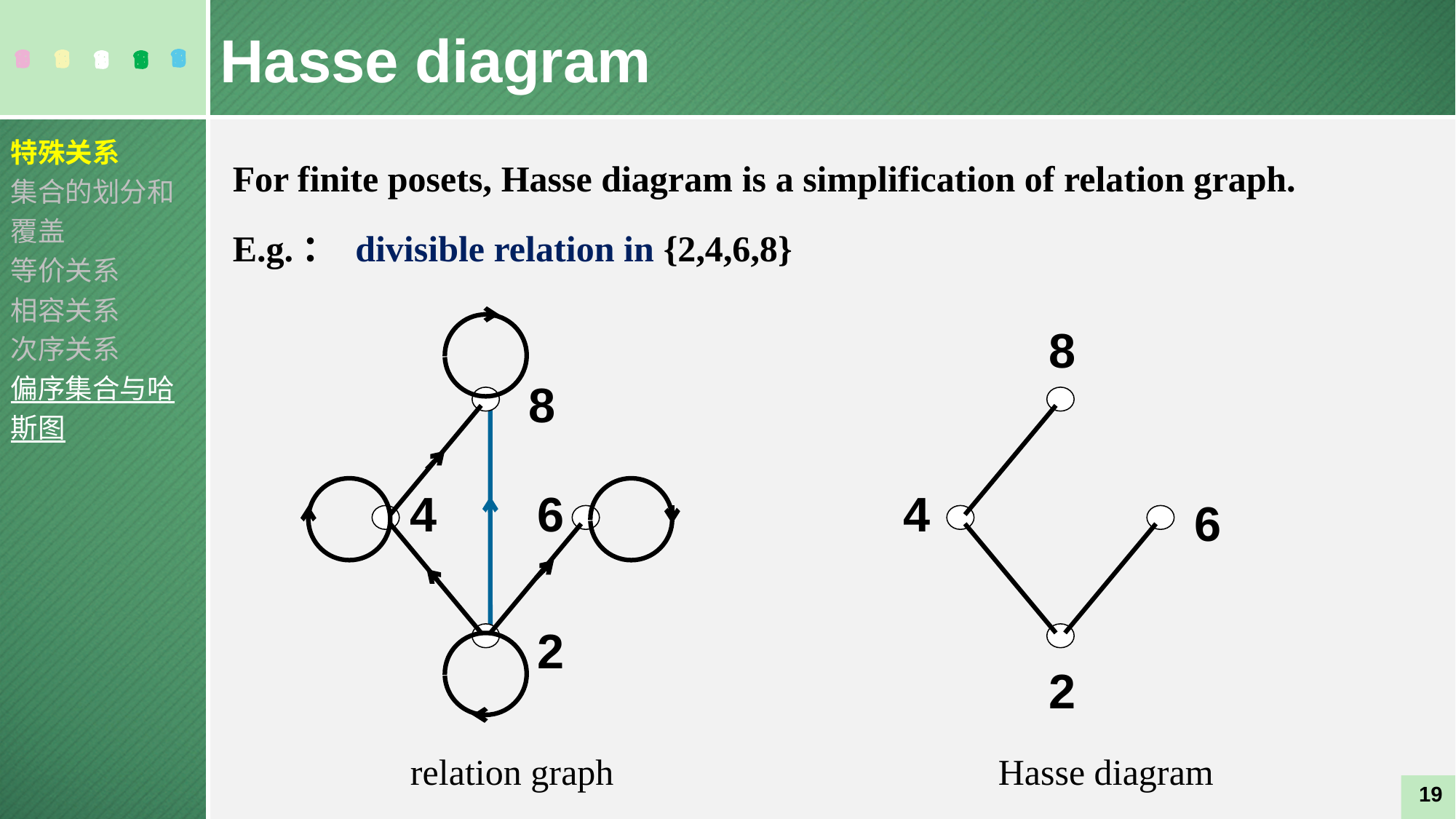

Hasse diagram

特殊关系
集合的划分和覆盖
等价关系
相容关系
次序关系
偏序集合与哈斯图

For finite posets, Hasse diagram is a simplification of relation graph.
E.g.： divisible relation in {2,4,6,8}

8
8

4
6

4
6

2

2

relation graph
Hasse diagram
19